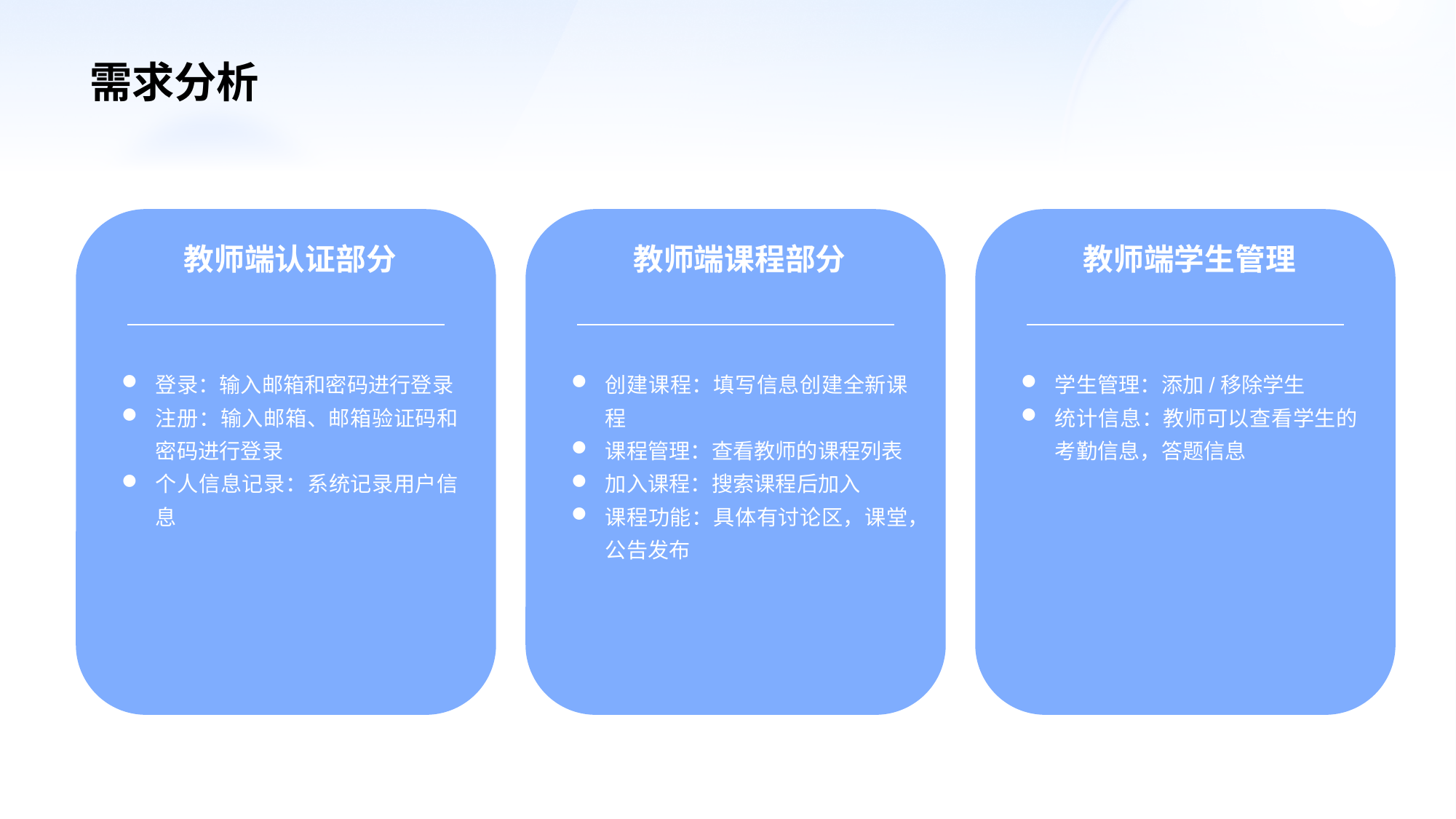

需求分析

教师端认证部分
登录：输入邮箱和密码进行登录
注册：输入邮箱、邮箱验证码和密码进行登录
个人信息记录：系统记录用户信息

教师端课程部分
创建课程：填写信息创建全新课程
课程管理：查看教师的课程列表
加入课程：搜索课程后加入
课程功能：具体有讨论区，课堂，公告发布

教师端学生管理
学生管理：添加/移除学生
统计信息：教师可以查看学生的考勤信息，答题信息